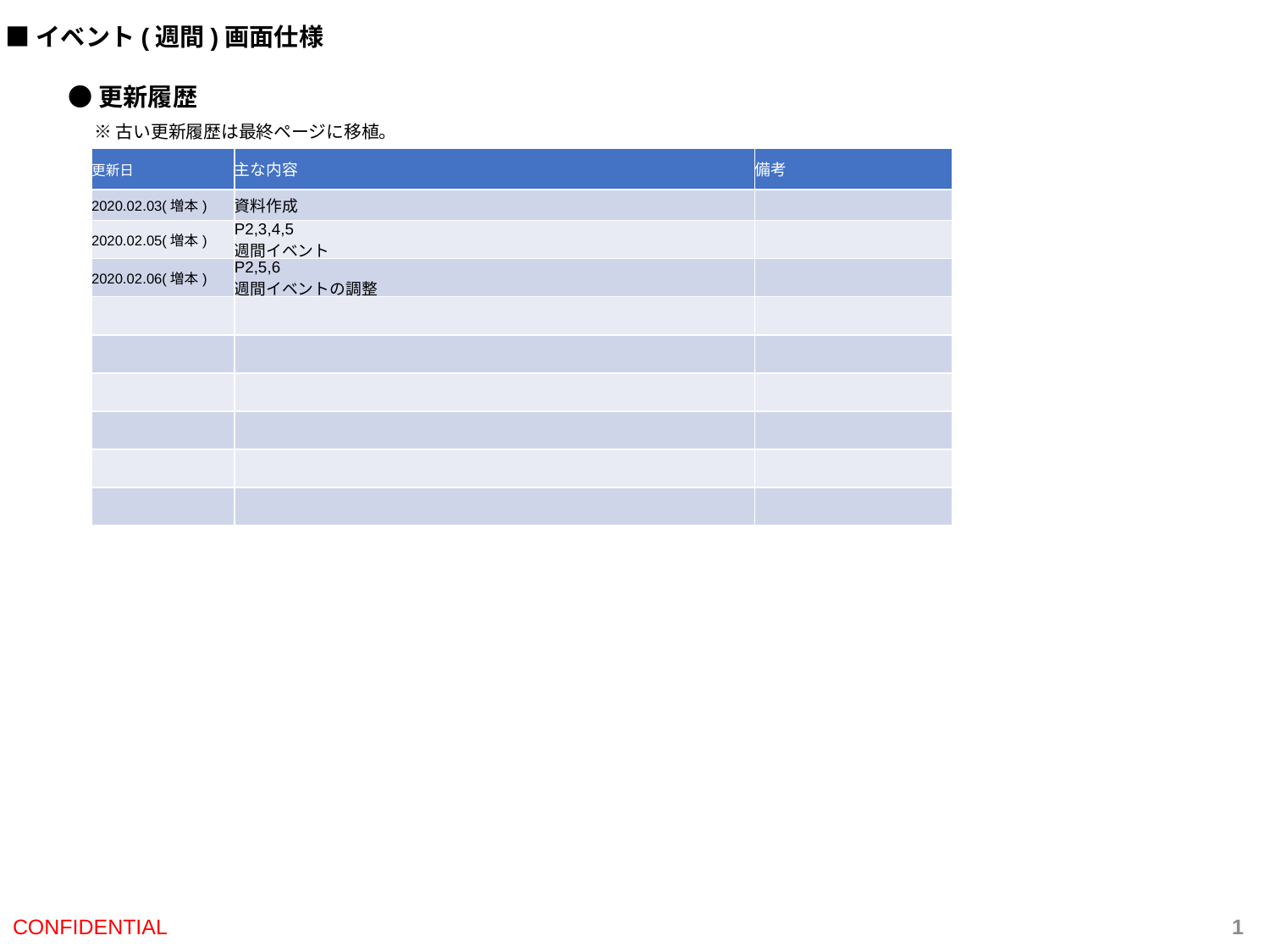

■イベント(週間)画面仕様
●更新履歴
※古い更新履歴は最終ページに移植。
| 更新日 | 主な内容 | 備考 |
| --- | --- | --- |
| 2020.02.03(増本) | 資料作成 |  |
| 2020.02.05(増本) | P2,3,4,5 週間イベント |  |
| 2020.02.06(増本) | P2,5,6 週間イベントの調整 |  |
|  |  |  |
|  |  |  |
|  |  |  |
|  |  |  |
|  |  |  |
|  |  |  |
CONFIDENTIAL
1